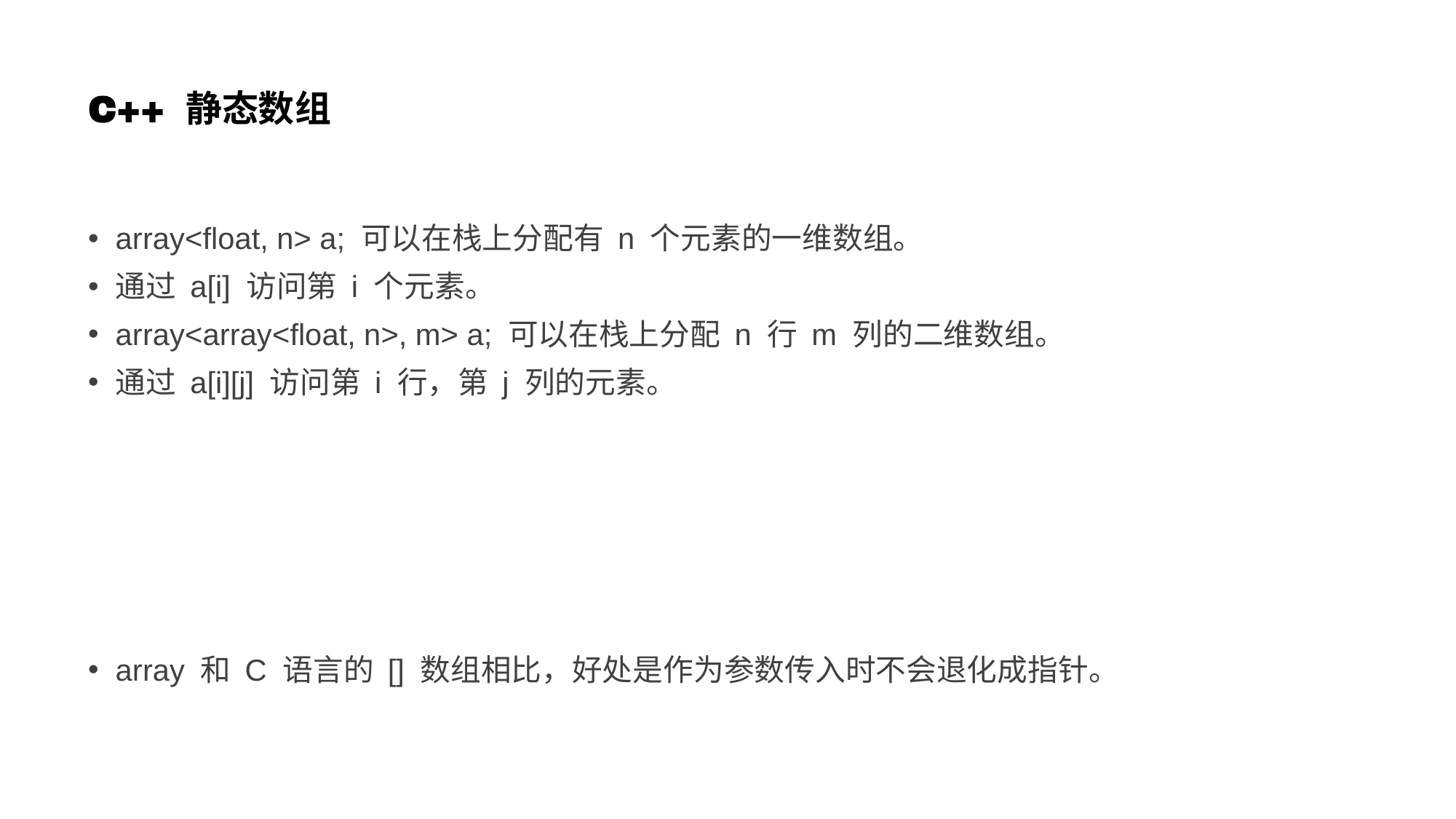

# C++ 静态数组
array<float, n> a; 可以在栈上分配有 n 个元素的一维数组。
通过 a[i] 访问第 i 个元素。
array<array<float, n>, m> a; 可以在栈上分配 n 行 m 列的二维数组。
通过 a[i][j] 访问第 i 行，第 j 列的元素。

array 和 C 语言的 [] 数组相比，好处是作为参数传入时不会退化成指针。